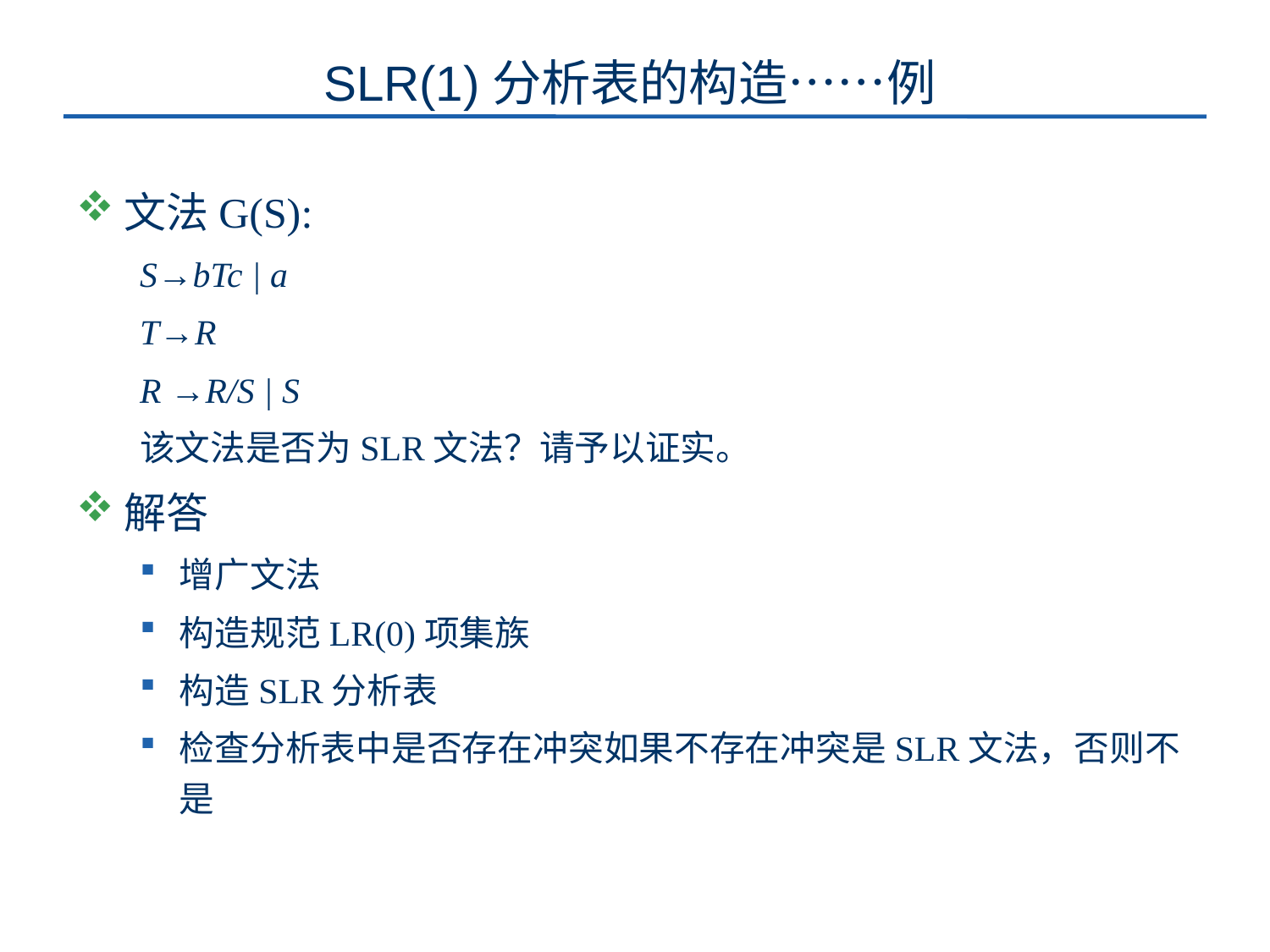

# SLR(1)分析表的构造……例
文法G(S):
S→bTc | a
T→R
R →R/S | S
该文法是否为SLR文法？请予以证实。
解答
增广文法
构造规范LR(0)项集族
构造SLR分析表
检查分析表中是否存在冲突如果不存在冲突是SLR文法，否则不是